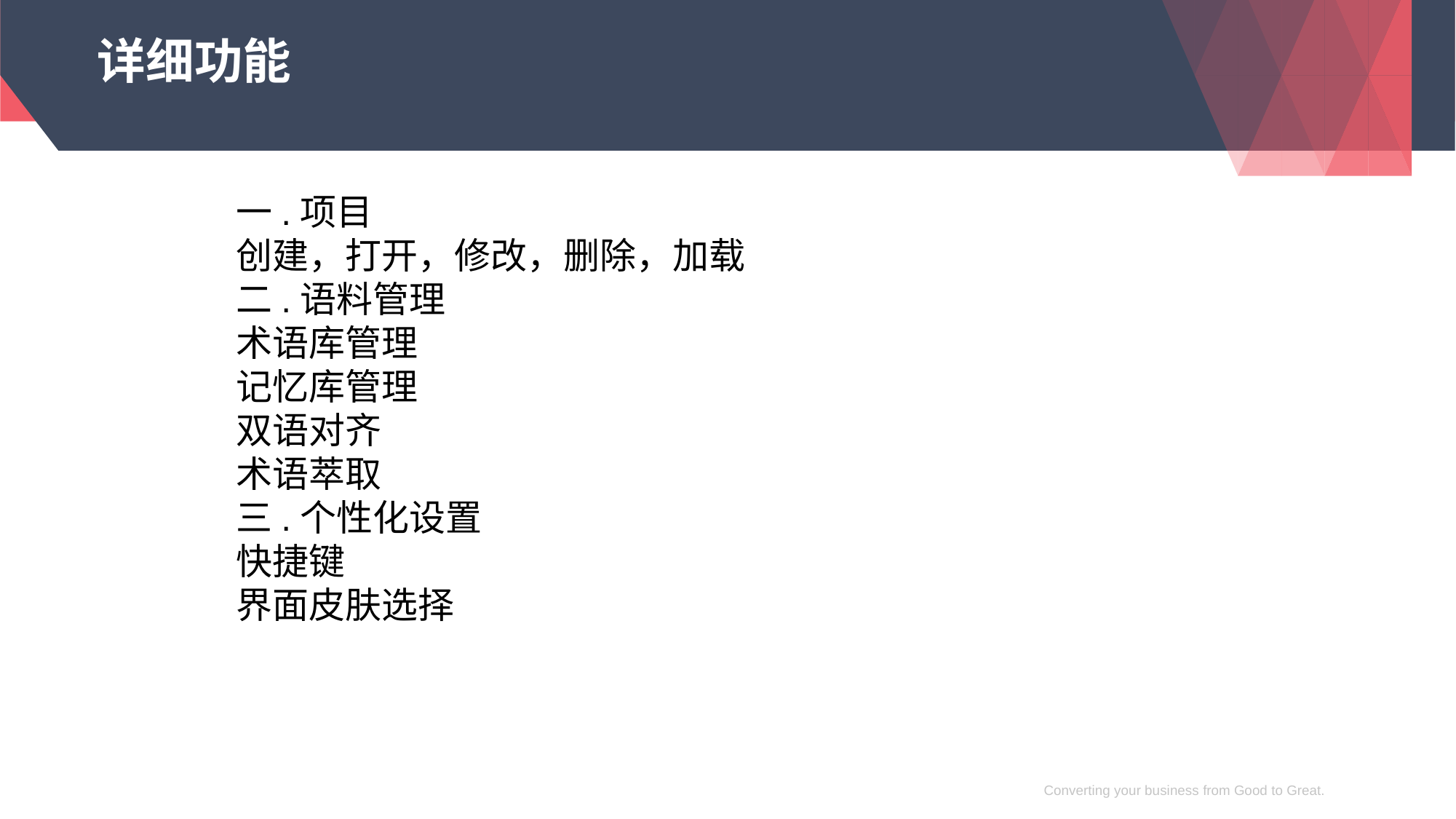

# 详细功能
一.项目
创建，打开，修改，删除，加载
二.语料管理
术语库管理
记忆库管理
双语对齐
术语萃取
三.个性化设置
快捷键
界面皮肤选择
Converting your business from Good to Great.
18